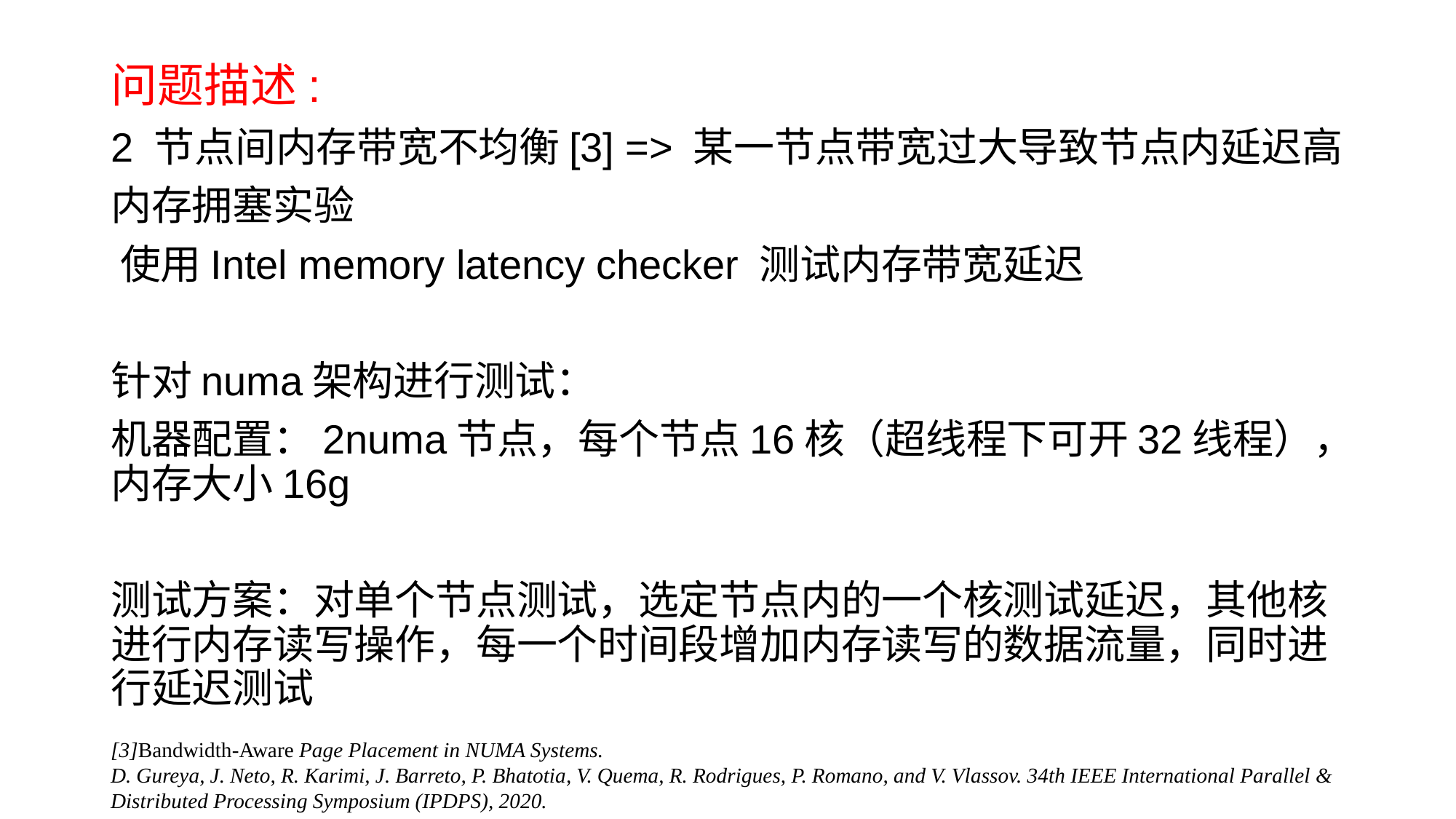

问题描述:
2 节点间内存带宽不均衡[3] => 某一节点带宽过大导致节点内延迟高
内存拥塞实验
﻿使用Intel memory latency checker 测试内存带宽延迟

针对numa架构进行测试：
机器配置：2numa节点，每个节点16核（超线程下可开32线程），内存大小16g

测试方案：对单个节点测试，选定节点内的一个核测试延迟，其他核进行内存读写操作，每一个时间段增加内存读写的数据流量，同时进行延迟测试
[3]Bandwidth-Aware Page Placement in NUMA Systems.
D. Gureya, J. Neto, R. Karimi, J. Barreto, P. Bhatotia, V. Quema, R. Rodrigues, P. Romano, and V. Vlassov. 34th IEEE International Parallel & Distributed Processing Symposium (IPDPS), 2020.